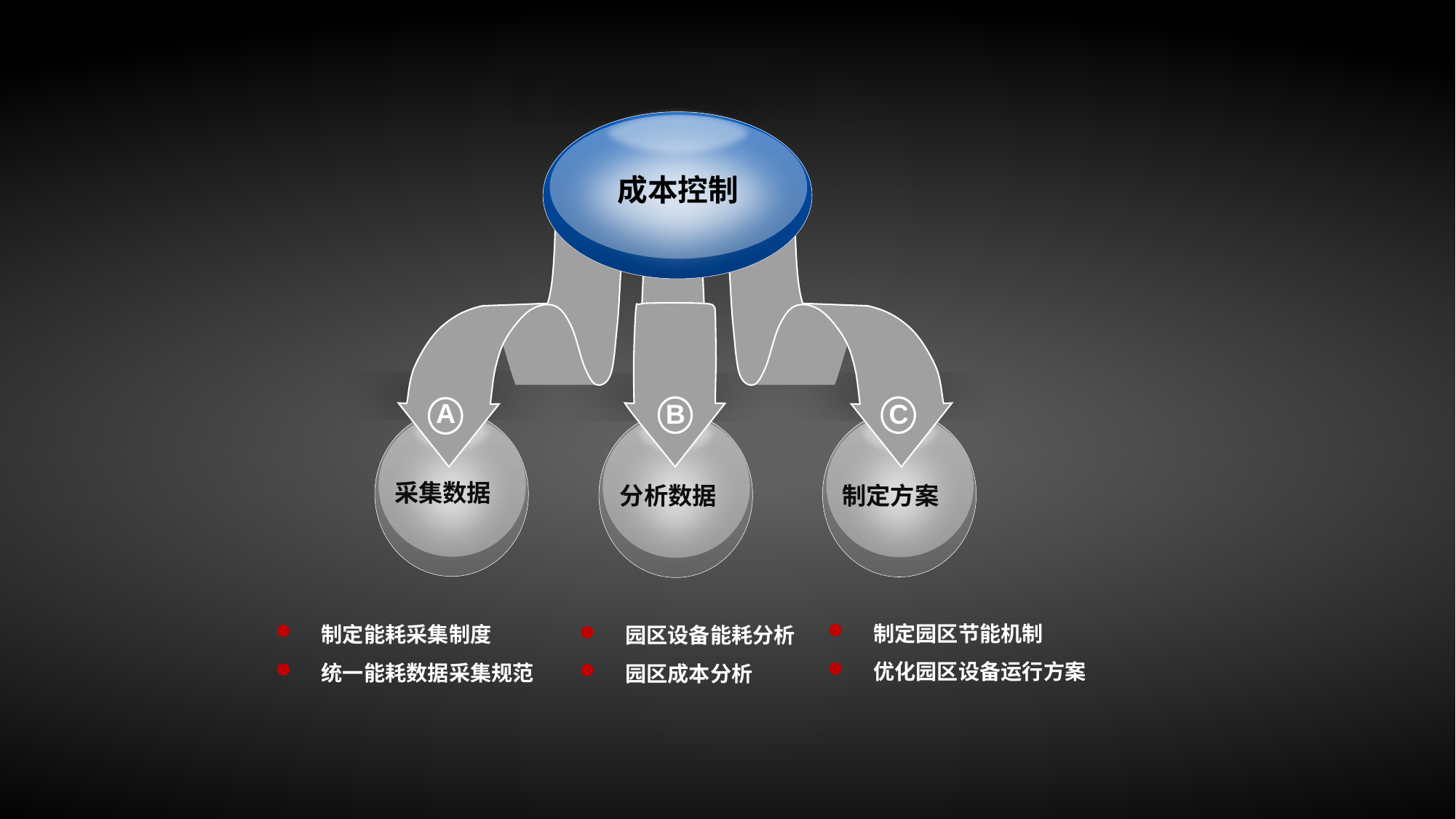

成本控制

 A

 B

 C

采集数据

制定方案

分析数据
    制定园区节能机制
    优化园区设备运行方案
    制定能耗采集制度
    统一能耗数据采集规范
    园区设备能耗分析
    园区成本分析